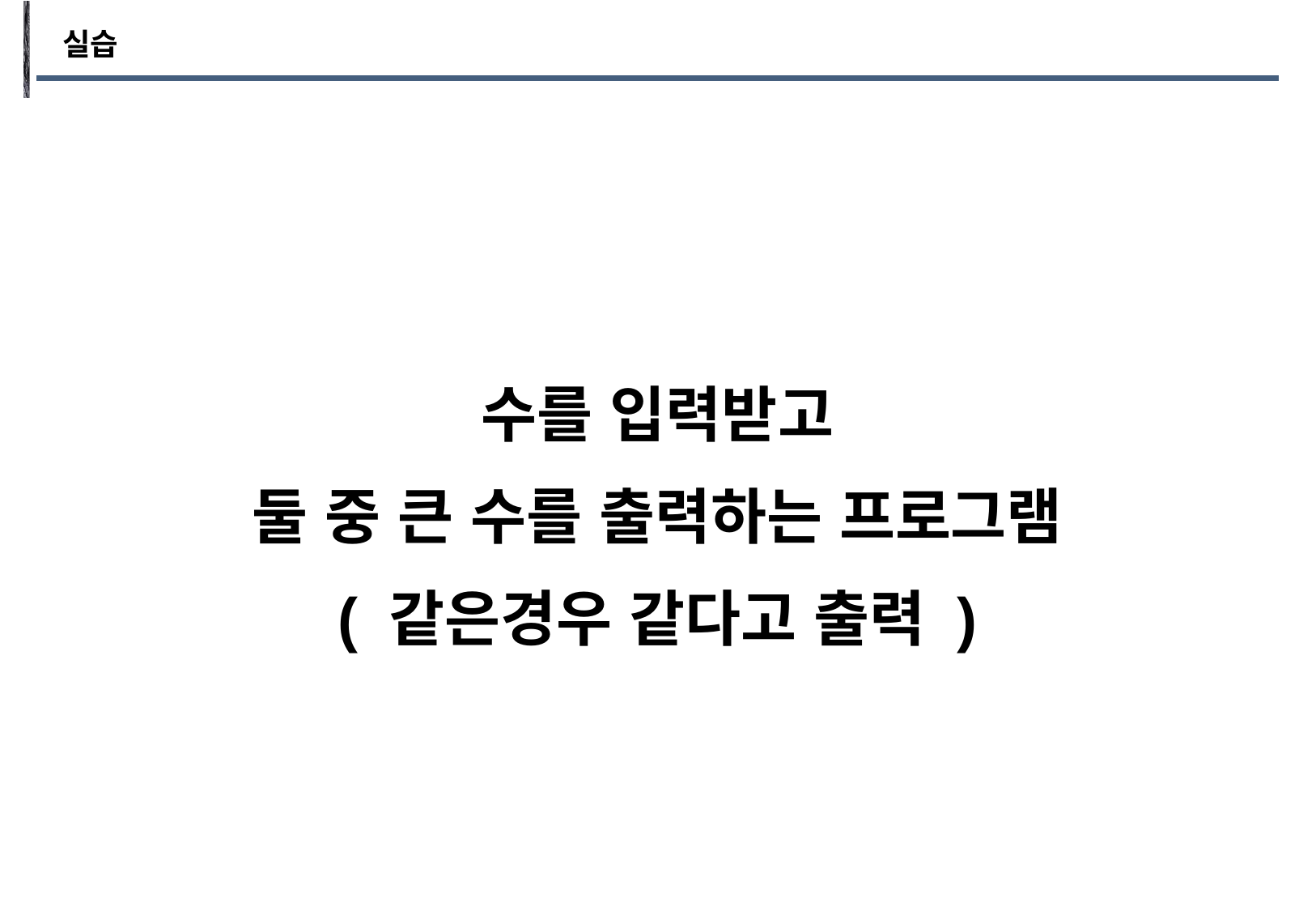

실습

수를 입력받고
둘 중 큰 수를 출력하는 프로그램
( 같은경우 같다고 출력 )